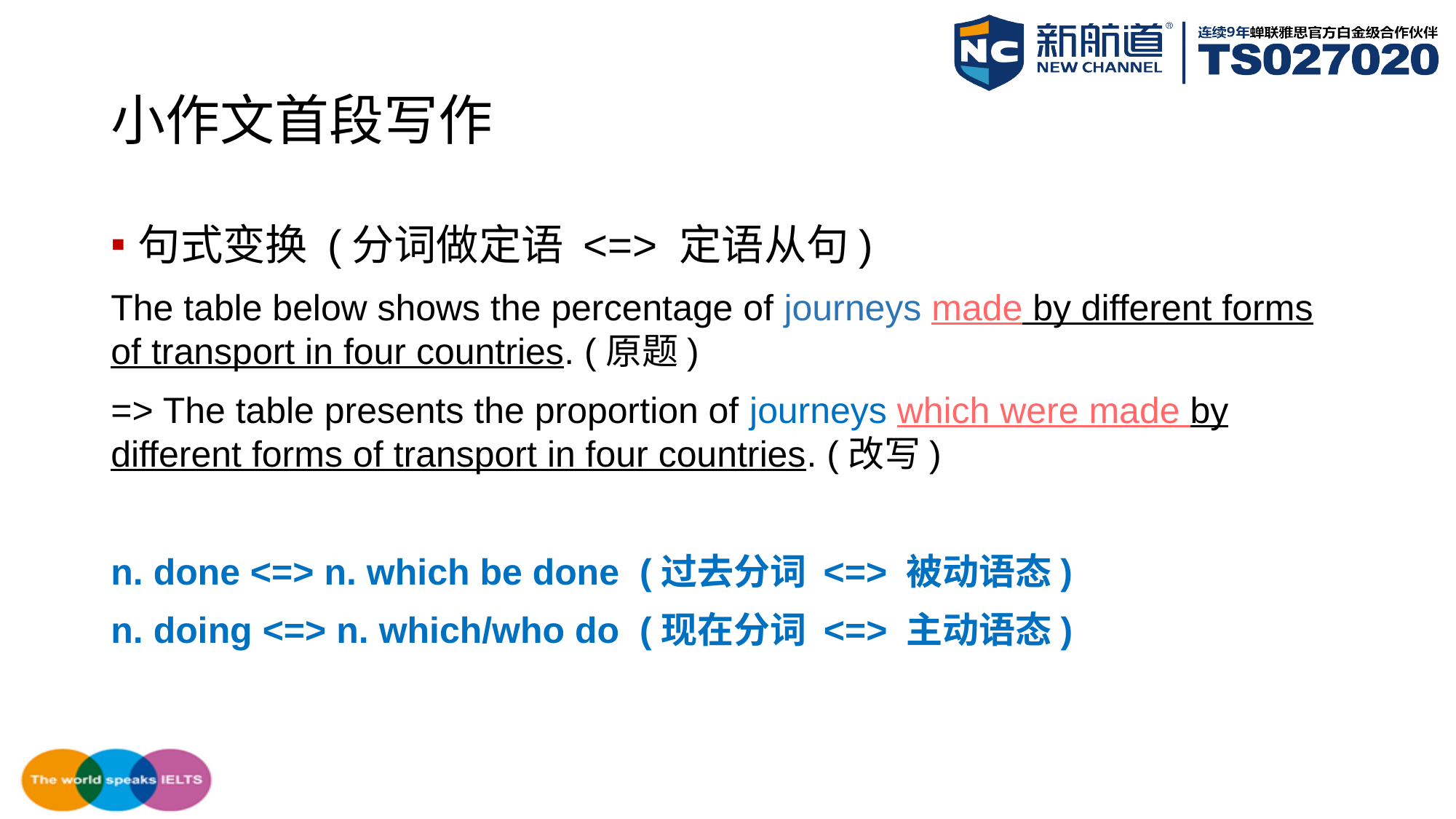

# 小作文首段写作
句式变换 (分词做定语 <=> 定语从句)
The table below shows the percentage of journeys made by different forms of transport in four countries. (原题)
=> The table presents the proportion of journeys which were made by different forms of transport in four countries. (改写)

n. done <=> n. which be done  (过去分词 <=> 被动语态)
n. doing <=> n. which/who do  (现在分词 <=> 主动语态)